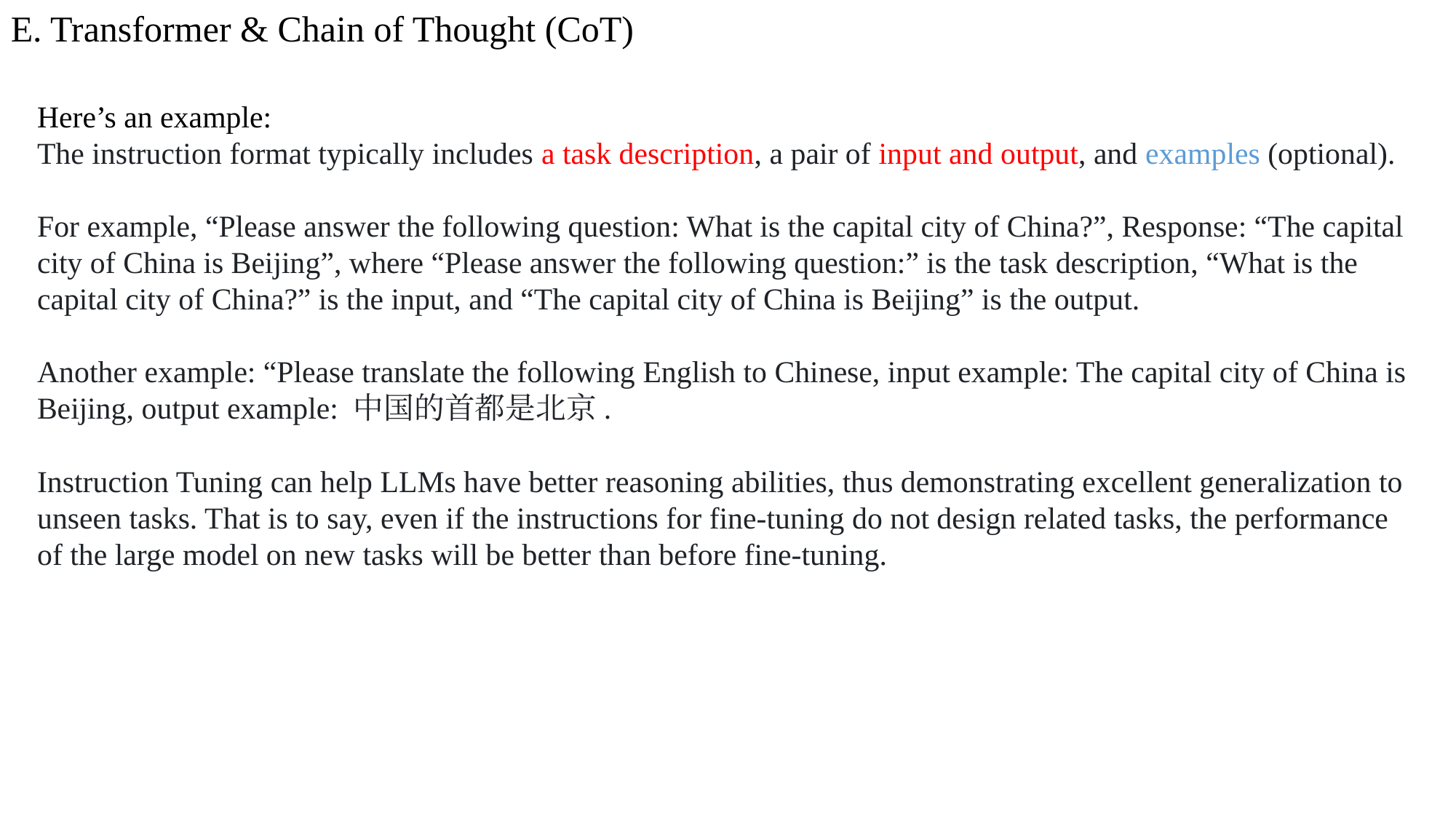

E. Transformer & Chain of Thought (CoT)
Here’s an example:
The instruction format typically includes a task description, a pair of input and output, and examples (optional).

For example, “Please answer the following question: What is the capital city of China?”, Response: “The capital city of China is Beijing”, where “Please answer the following question:” is the task description, “What is the capital city of China?” is the input, and “The capital city of China is Beijing” is the output.

Another example: “Please translate the following English to Chinese, input example: The capital city of China is Beijing, output example: 中国的首都是北京.

Instruction Tuning can help LLMs have better reasoning abilities, thus demonstrating excellent generalization to unseen tasks. That is to say, even if the instructions for fine-tuning do not design related tasks, the performance of the large model on new tasks will be better than before fine-tuning.